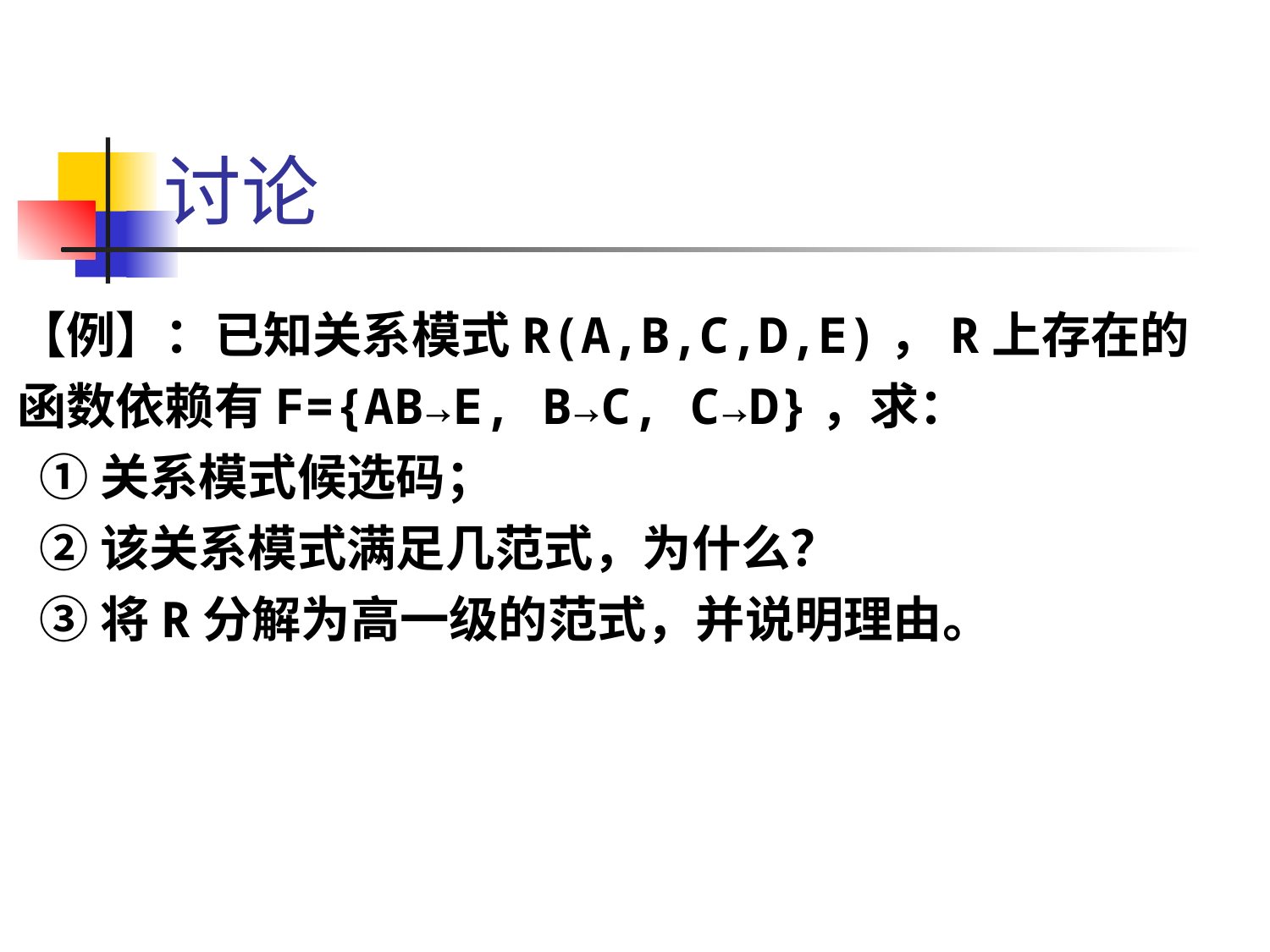

讨论
【例】：已知关系模式R(A,B,C,D,E)，R上存在的函数依赖有F={AB→E, B→C, C→D}，求：
  ① 关系模式候选码；
  ② 该关系模式满足几范式，为什么？
  ③ 将R分解为高一级的范式，并说明理由。